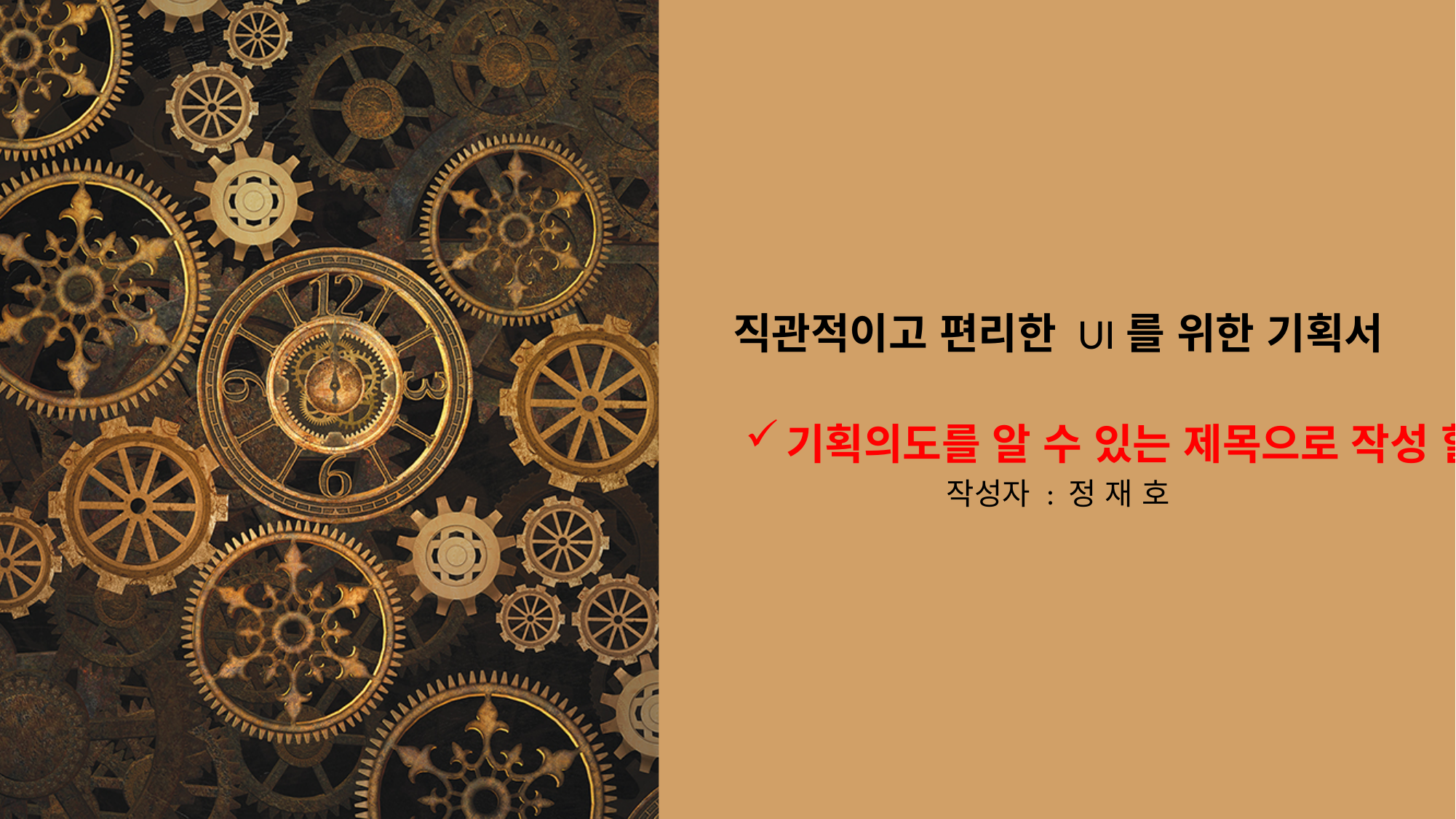

컨디션을 회복하는 것에는 노력을 했으나 재평가가 월요일 마감이라는 것을 인지 못한 것 같음. 시간에 맞춰 문서를 쓰는 것에 대한 노력이 필요하다.  다른 것보다 감정의 기복이 너무 심하다. 잘 작성 됐을 때와 문서가 잘 작성 되지 않을 때의 기복이 심해진다는 것은컨디션에 따라 어떤 일에 대한 결과값이  달라진다는 뜻이다.
컨디션을 관리하는 것은 감정의 기복을 문서나 결과에 의해 흔들리는 부분을 줄이라는 얘기이다.
프리 젠테이션 시 좌우로 움직이면서 왔다 갔다 하는 것 고쳐야 함. 프리젠테이션 다시 안 좋아지고 있다. 내용이 부족하면 말이 빨라지는 경향이 있음. 초기의 프리젠테이션 만큼은 원래 컨디션으로는 돌아오지 못했다. 특히 목소리 톤이 자신감이 사라졌음.
문서를 작성하고 정보를 체계적으로 작성하는 것은 조금씩 진행이 되어 가는데 기획의도가 필요한 부분이 분명이 있지만 설명이 없다.
전체적으로 페이지는 많지만 내용은 없다. 합쳐도 되는 내용들을 합쳐서 표기하는 것이 효율 적이다.
전체 문장을 하지만 그리고 등의 ‘부사’를 빼고 단문으로 끊어서 설명할 것! (내용을 줄이라는 얘기가 아님!)
장문: 1. 긴 글. 2. < 문학> [같은 말] 줄글(한문에서, 구나 글자 수를 맞추지 아니하고 죽 잇따라 지은 글).
단문: 1. 짧은 글. 2. 글을 아는 것이 넉넉하지 못함.
개조식:  글을 쓸 때에, 앞에 번호를 붙여 가며 짧게 끊어서 중요한 요점이나 단어를 나열하는 방식.
# 직관적이고 편리한 UI를 위한 기획서
기획의도를 알 수 있는 제목으로 작성 할 것!
작성자 : 정 재 호